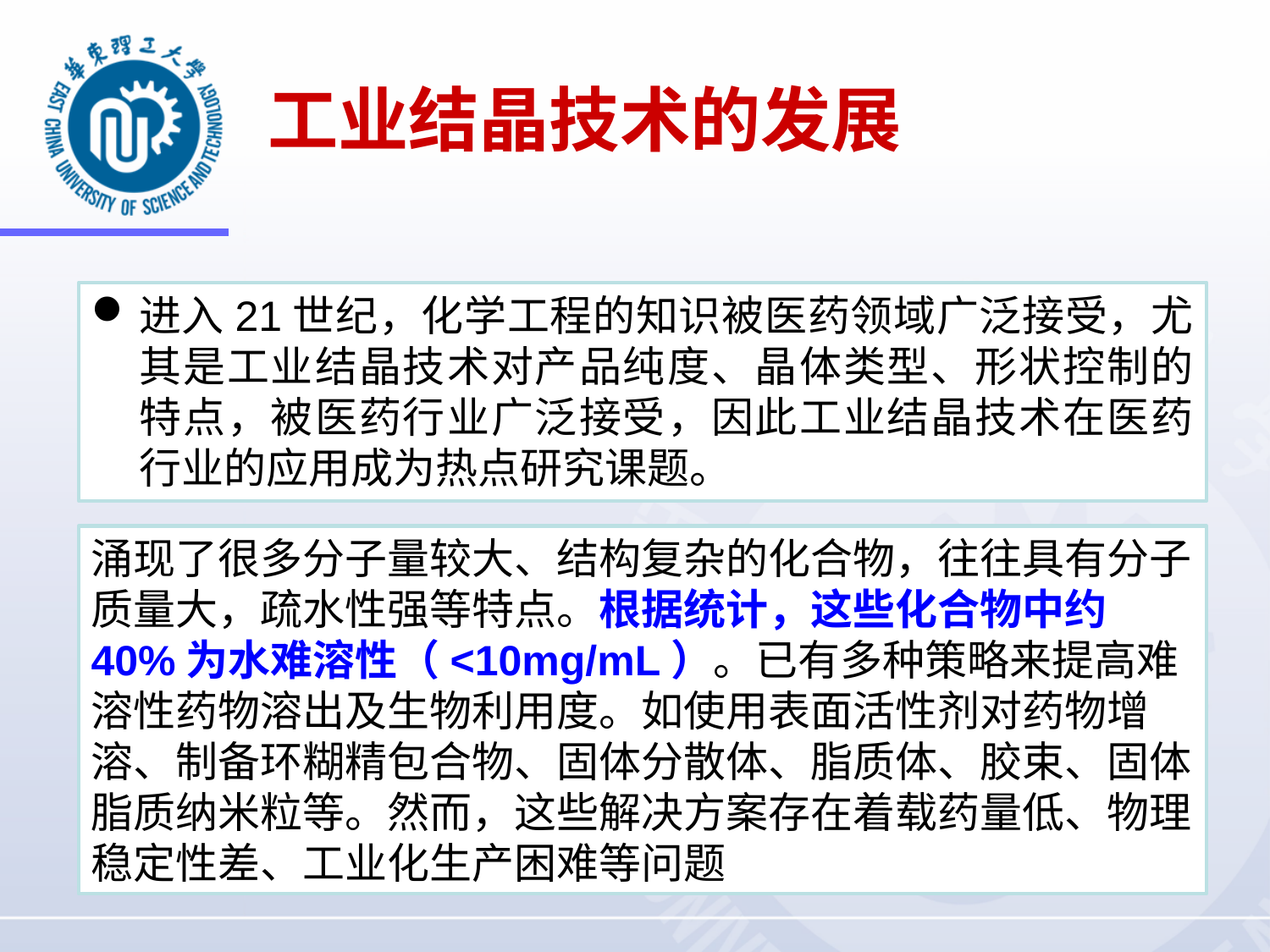

# 工业结晶技术的发展
进入21世纪，化学工程的知识被医药领域广泛接受，尤其是工业结晶技术对产品纯度、晶体类型、形状控制的特点，被医药行业广泛接受，因此工业结晶技术在医药行业的应用成为热点研究课题。
涌现了很多分子量较大、结构复杂的化合物，往往具有分子质量大，疏水性强等特点。根据统计，这些化合物中约40%为水难溶性（<10mg/mL）。已有多种策略来提高难溶性药物溶出及生物利用度。如使用表面活性剂对药物增溶、制备环糊精包合物、固体分散体、脂质体、胶束、固体脂质纳米粒等。然而，这些解决方案存在着载药量低、物理稳定性差、工业化生产困难等问题